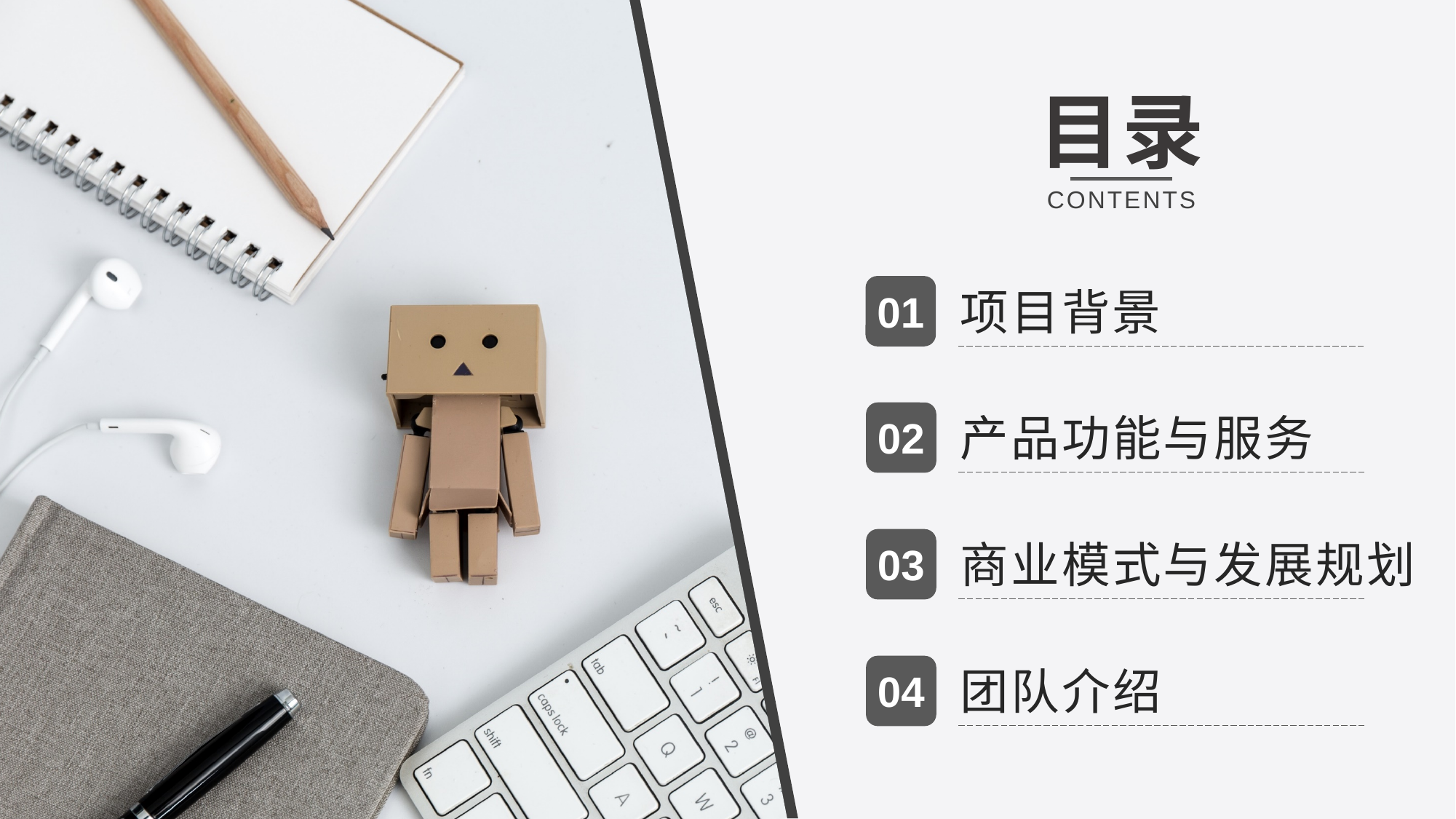

目录
CONTENTS

01
项目背景

02
产品功能与服务

03
商业模式与发展规划

04
团队介绍